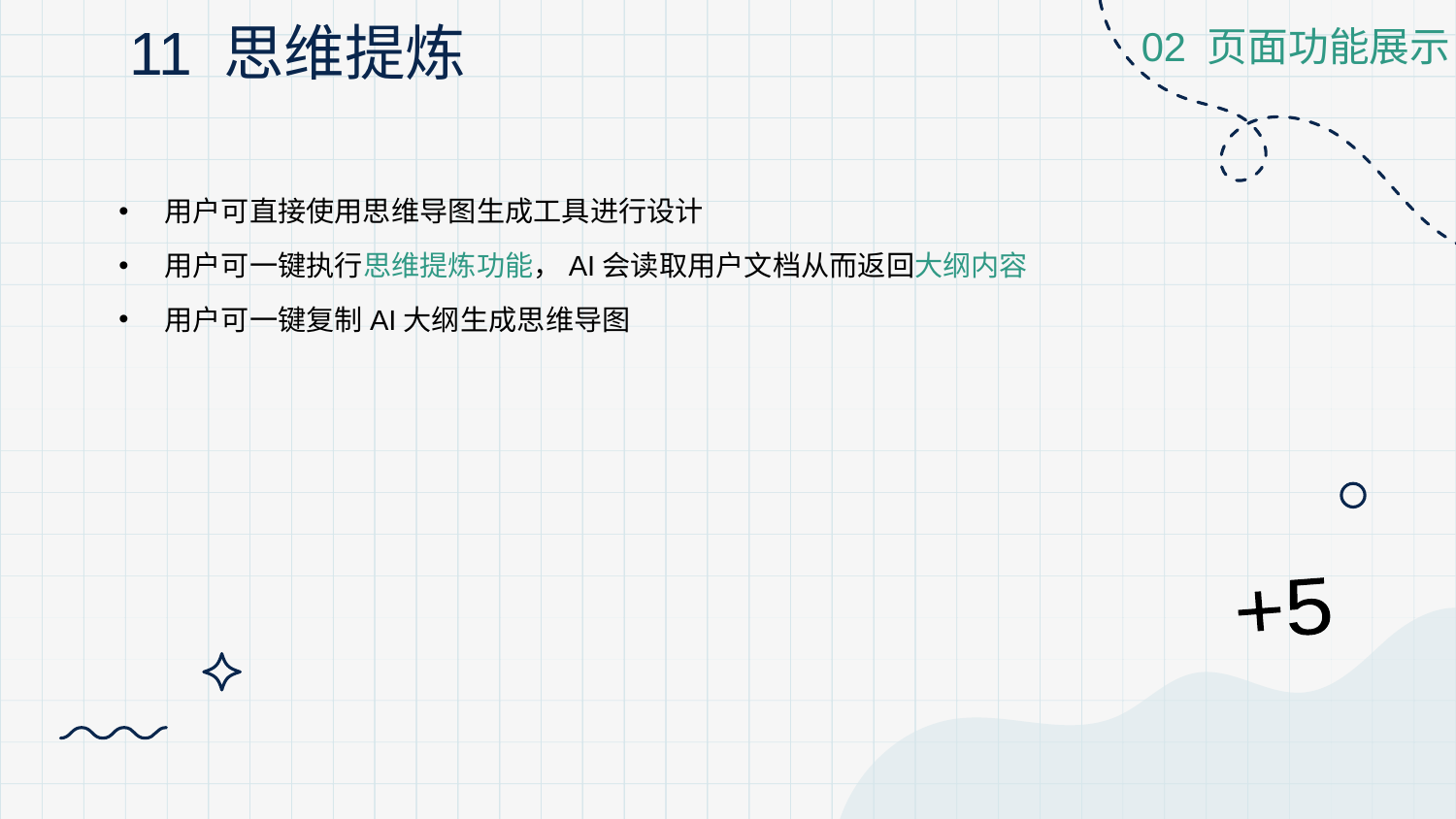

# 11 思维提炼

02 页面功能展示
用户可直接使用思维导图生成工具进行设计
用户可一键执行思维提炼功能，AI会读取用户文档从而返回大纲内容
用户可一键复制AI大纲生成思维导图

+5